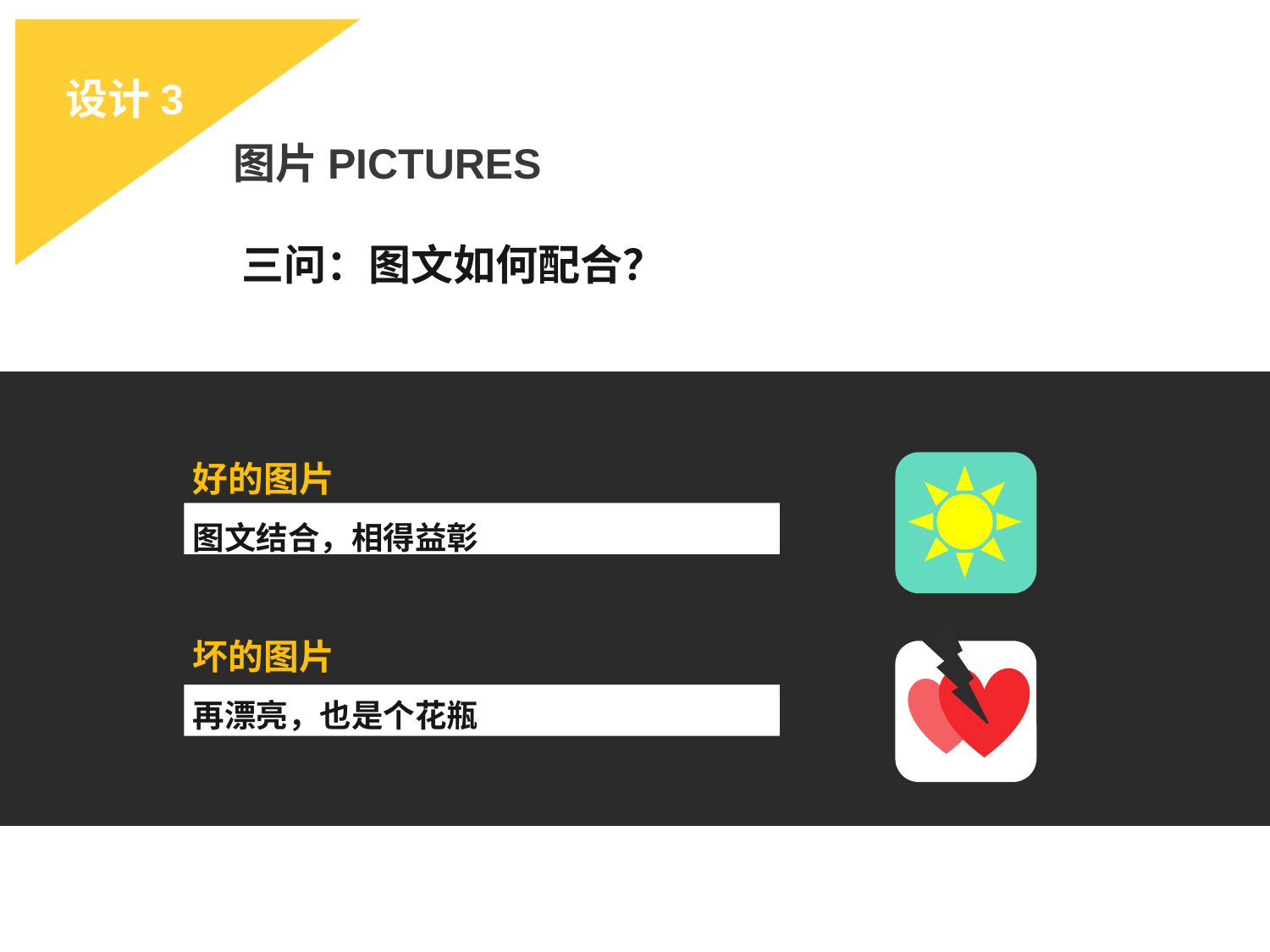

设计3
图片PICTURES
三问：图文如何配合？

好的图片
图文结合，相得益彰

坏的图片
再漂亮，也是个花瓶